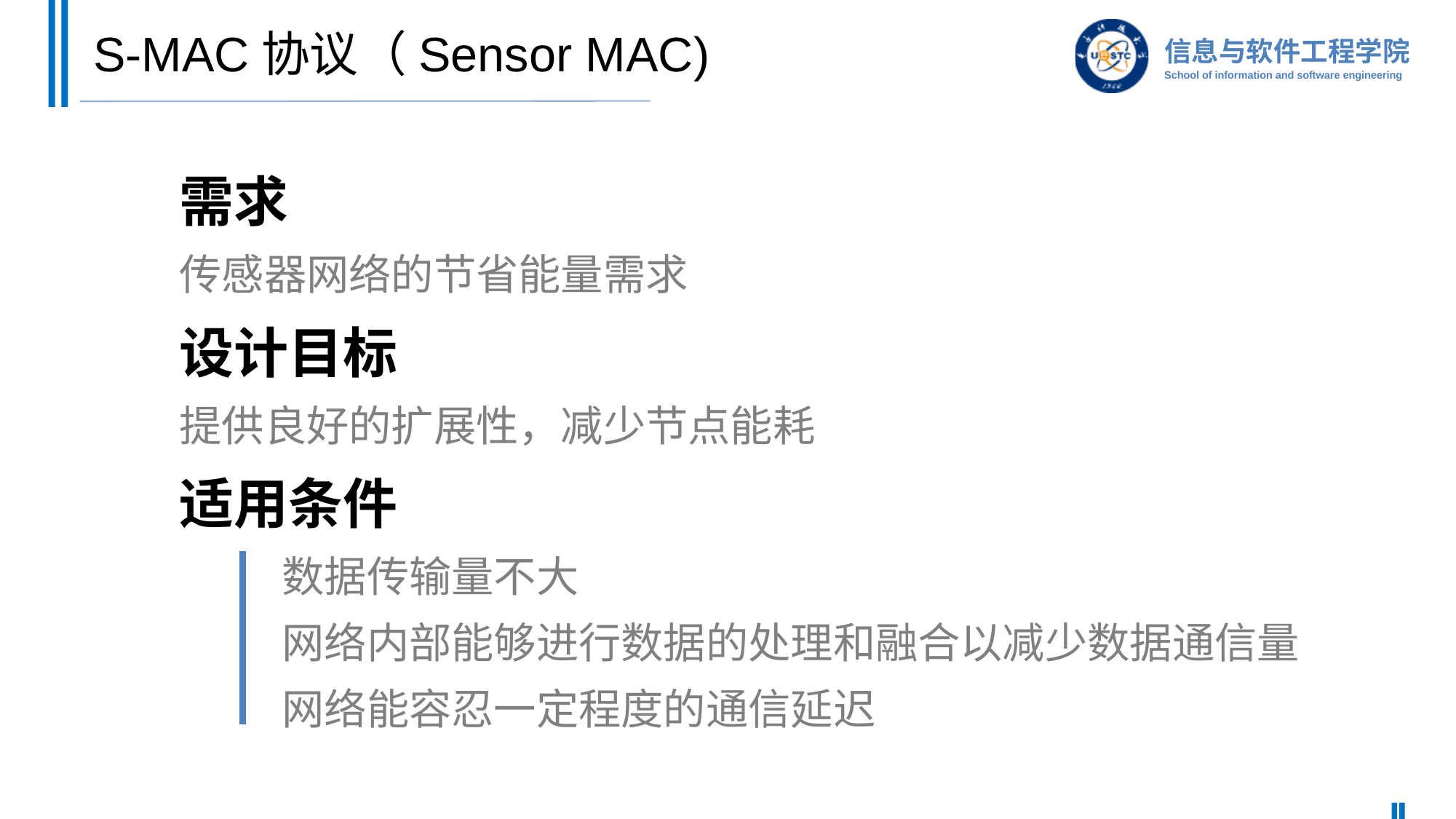

# S-MAC协议（Sensor MAC)
需求
传感器网络的节省能量需求
设计目标
提供良好的扩展性，减少节点能耗
适用条件
    数据传输量不大
    网络内部能够进行数据的处理和融合以减少数据通信量
    网络能容忍一定程度的通信延迟